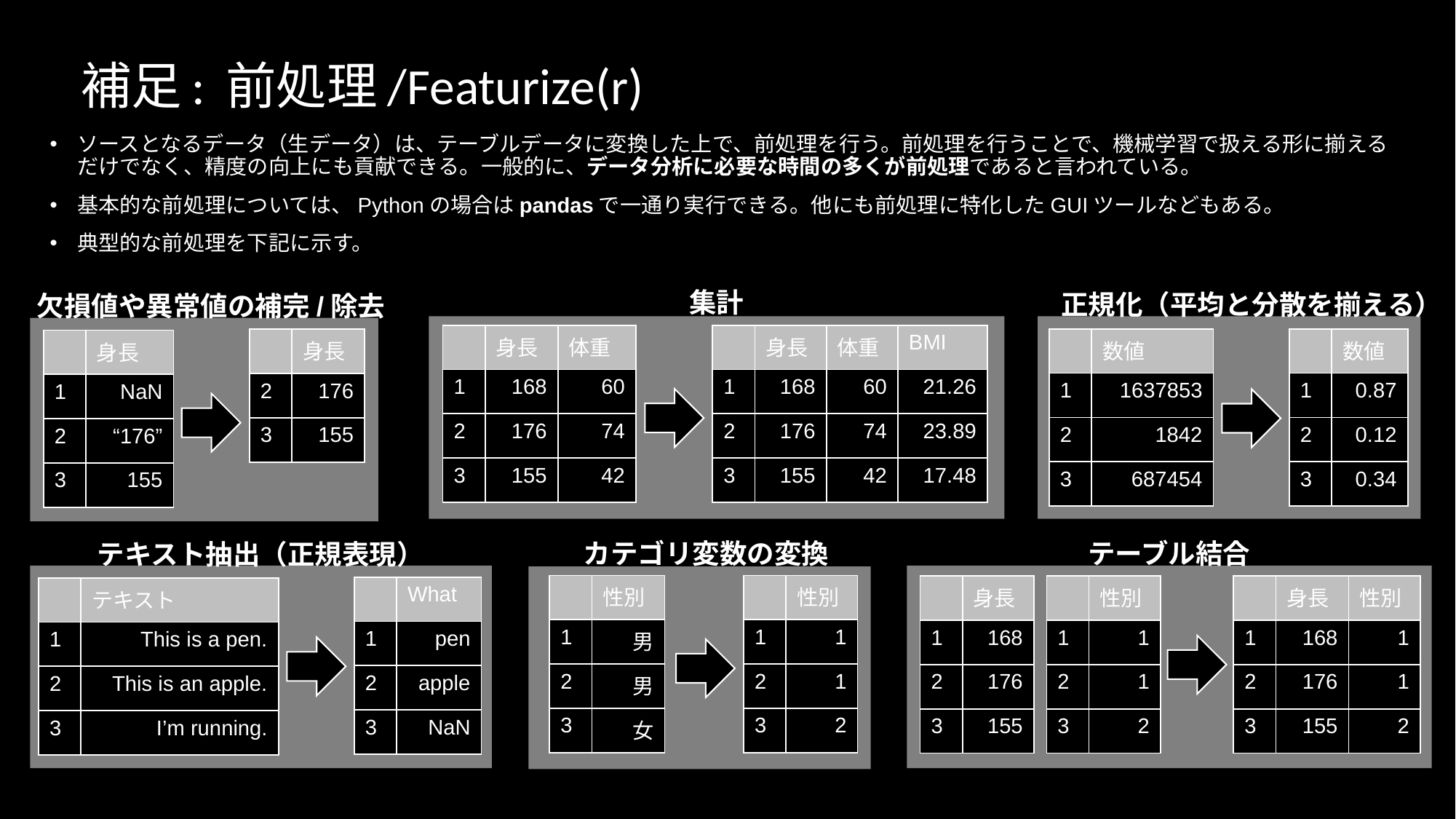

# 補足: 前処理/Featurize(r)
ソースとなるデータ（生データ）は、テーブルデータに変換した上で、前処理を行う。前処理を行うことで、機械学習で扱える形に揃えるだけでなく、精度の向上にも貢献できる。一般的に、データ分析に必要な時間の多くが前処理であると言われている。
基本的な前処理については、Pythonの場合はpandasで一通り実行できる。他にも前処理に特化したGUIツールなどもある。
典型的な前処理を下記に示す。
集計
正規化（平均と分散を揃える）
欠損値や異常値の補完/除去

|  | 身長 | 体重 |
| --- | --- | --- |
| 1 | 168 | 60 |
| 2 | 176 | 74 |
| 3 | 155 | 42 |
|  | 身長 | 体重 | BMI |
| --- | --- | --- | --- |
| 1 | 168 | 60 | 21.26 |
| 2 | 176 | 74 | 23.89 |
| 3 | 155 | 42 | 17.48 |
|  | 数値 |
| --- | --- |
| 1 | 1637853 |
| 2 | 1842 |
| 3 | 687454 |
|  | 数値 |
| --- | --- |
| 1 | 0.87 |
| 2 | 0.12 |
| 3 | 0.34 |
|  | 身長 |
| --- | --- |
| 2 | 176 |
| 3 | 155 |
|  | 身長 |
| --- | --- |
| 1 | NaN |
| 2 | “176” |
| 3 | 155 |

カテゴリ変数の変換
テーブル結合
テキスト抽出（正規表現）

|  | 性別 |
| --- | --- |
| 1 | 男 |
| 2 | 男 |
| 3 | 女 |
|  | 性別 |
| --- | --- |
| 1 | 1 |
| 2 | 1 |
| 3 | 2 |
|  | 身長 |
| --- | --- |
| 1 | 168 |
| 2 | 176 |
| 3 | 155 |
|  | 性別 |
| --- | --- |
| 1 | 1 |
| 2 | 1 |
| 3 | 2 |
|  | 身長 | 性別 |
| --- | --- | --- |
| 1 | 168 | 1 |
| 2 | 176 | 1 |
| 3 | 155 | 2 |
|  | What |
| --- | --- |
| 1 | pen |
| 2 | apple |
| 3 | NaN |
|  | テキスト |
| --- | --- |
| 1 | This is a pen. |
| 2 | This is an apple. |
| 3 | I’m running. |